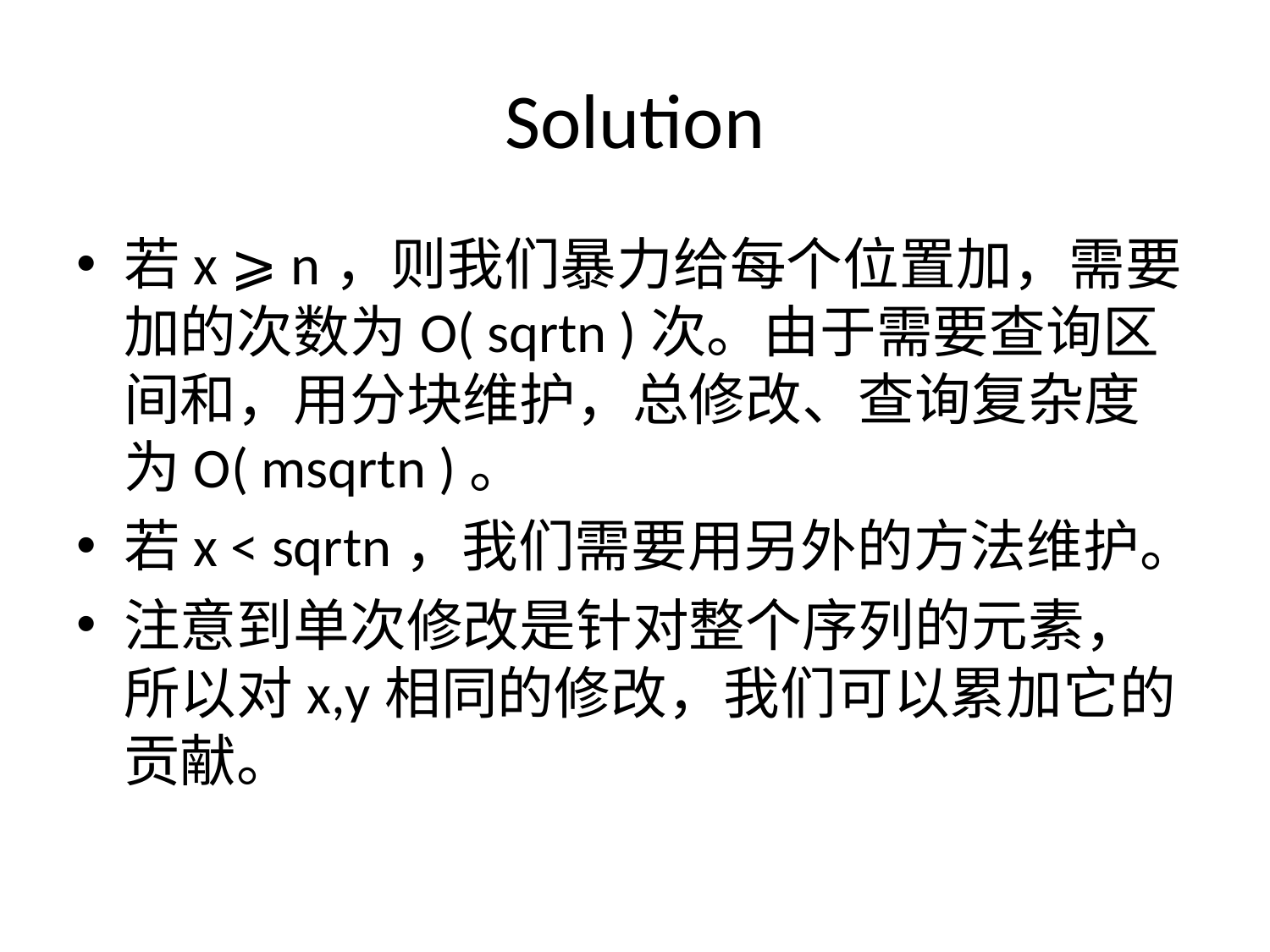

# Solution
若x ⩾ n​，则我们暴力给每个位置加，需要加的次数为O( sqrtn ​)次。由于需要查询区间和，用分块维护，总修改、查询复杂度为O( msqrtn )。
若x < sqrtn​，我们需要用另外的方法维护。
注意到单次修改是针对整个序列的元素，所以对x,y相同的修改，我们可以累加它的贡献。